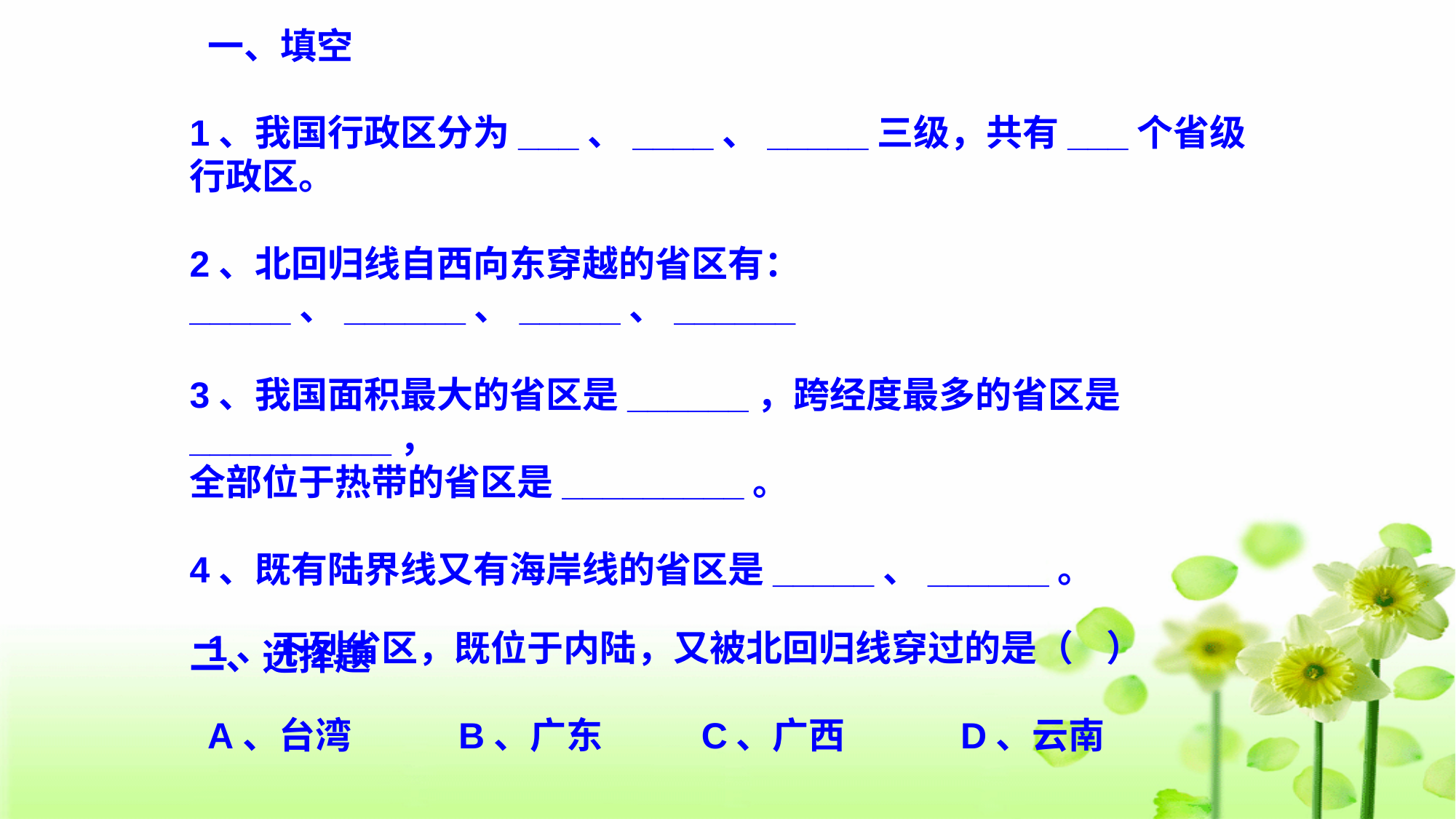

一、填空
1、我国行政区分为___、____、_____三级，共有___个省级行政区。

2、北回归线自西向东穿越的省区有：_____、______、_____、______

3、我国面积最大的省区是______，跨经度最多的省区是__________，
全部位于热带的省区是_________。

4、既有陆界线又有海岸线的省区是_____、______。

二、选择题
1、下列省区，既位于内陆，又被北回归线穿过的是（    ）

A、台湾            B、广东           C、广西             D、云南